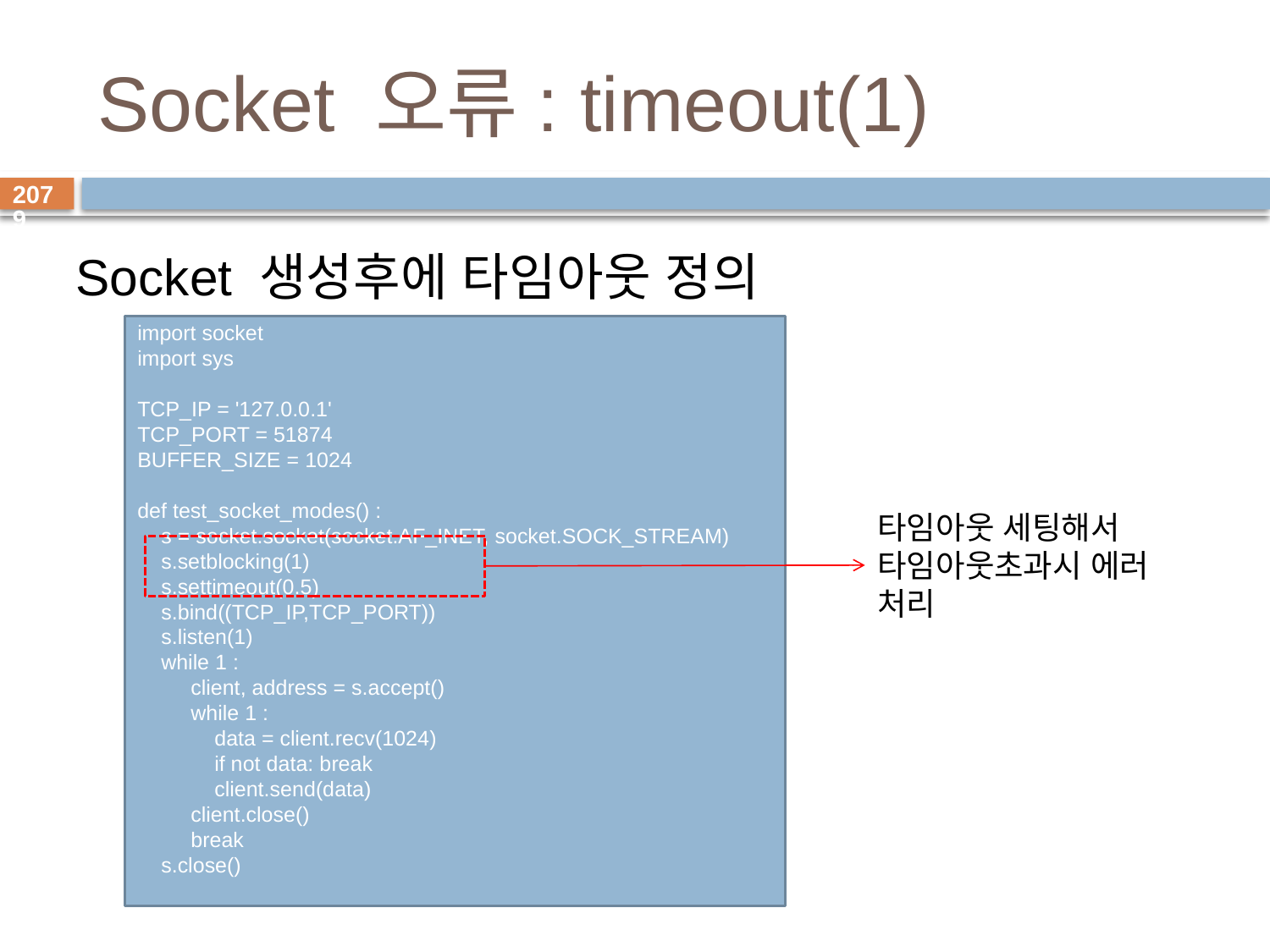

# Socket 오류: timeout(1)
2079
Socket 생성후에 타임아웃 정의
import socket
import sys

TCP_IP = '127.0.0.1'
TCP_PORT = 51874
BUFFER_SIZE = 1024

def test_socket_modes() :
    s = socket.socket(socket.AF_INET, socket.SOCK_STREAM)
    s.setblocking(1)
    s.settimeout(0.5)
    s.bind((TCP_IP,TCP_PORT))
    s.listen(1)
    while 1 :
         client, address = s.accept()
         while 1 :
             data = client.recv(1024)
             if not data: break
             client.send(data)
         client.close()
         break
    s.close()

타임아웃 세팅해서 타임아웃초과시 에러 처리